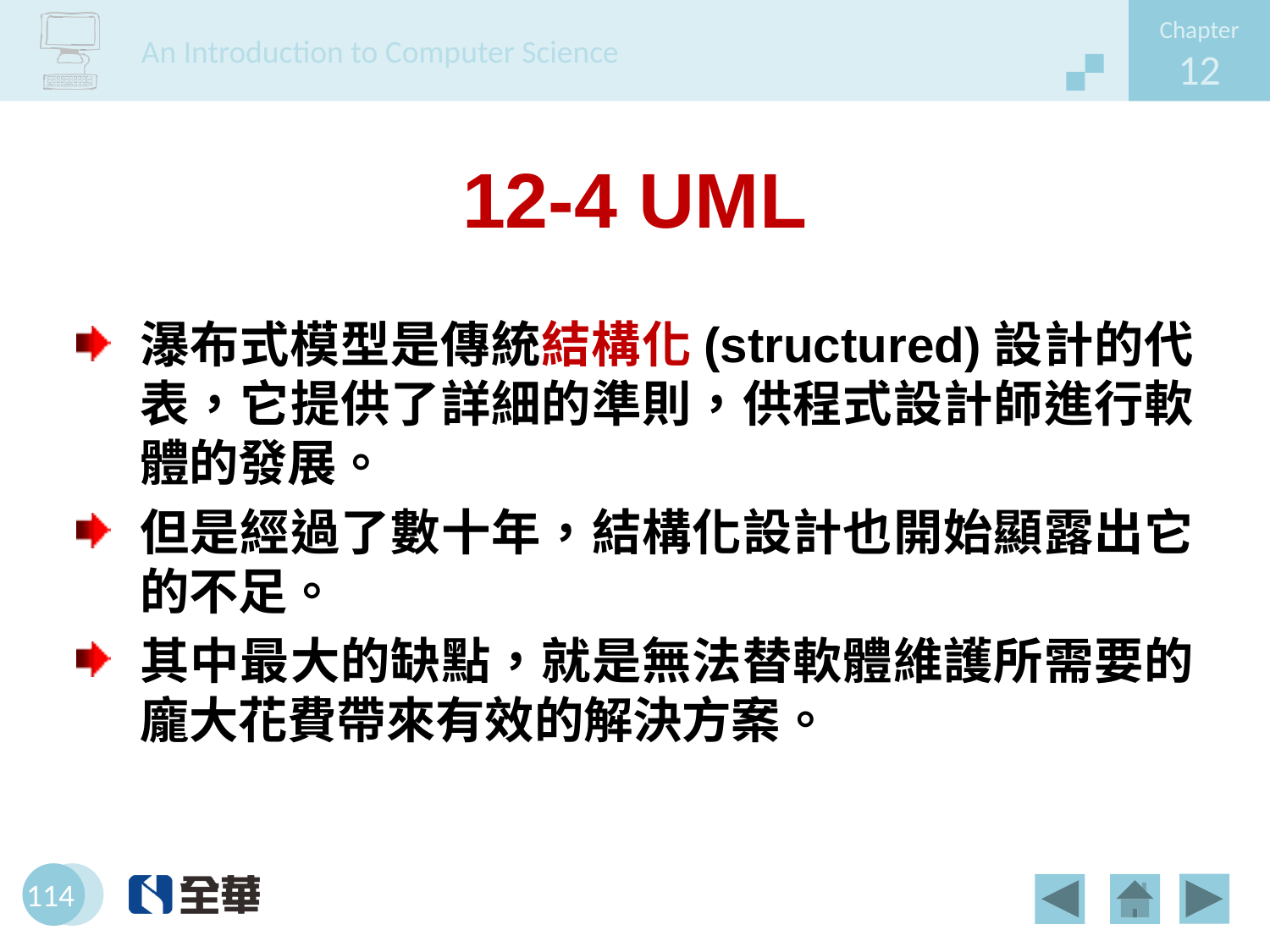

# 12-4 UML
瀑布式模型是傳統結構化(structured)設計的代表，它提供了詳細的準則，供程式設計師進行軟體的發展。
但是經過了數十年，結構化設計也開始顯露出它的不足。
其中最大的缺點，就是無法替軟體維護所需要的龐大花費帶來有效的解決方案。